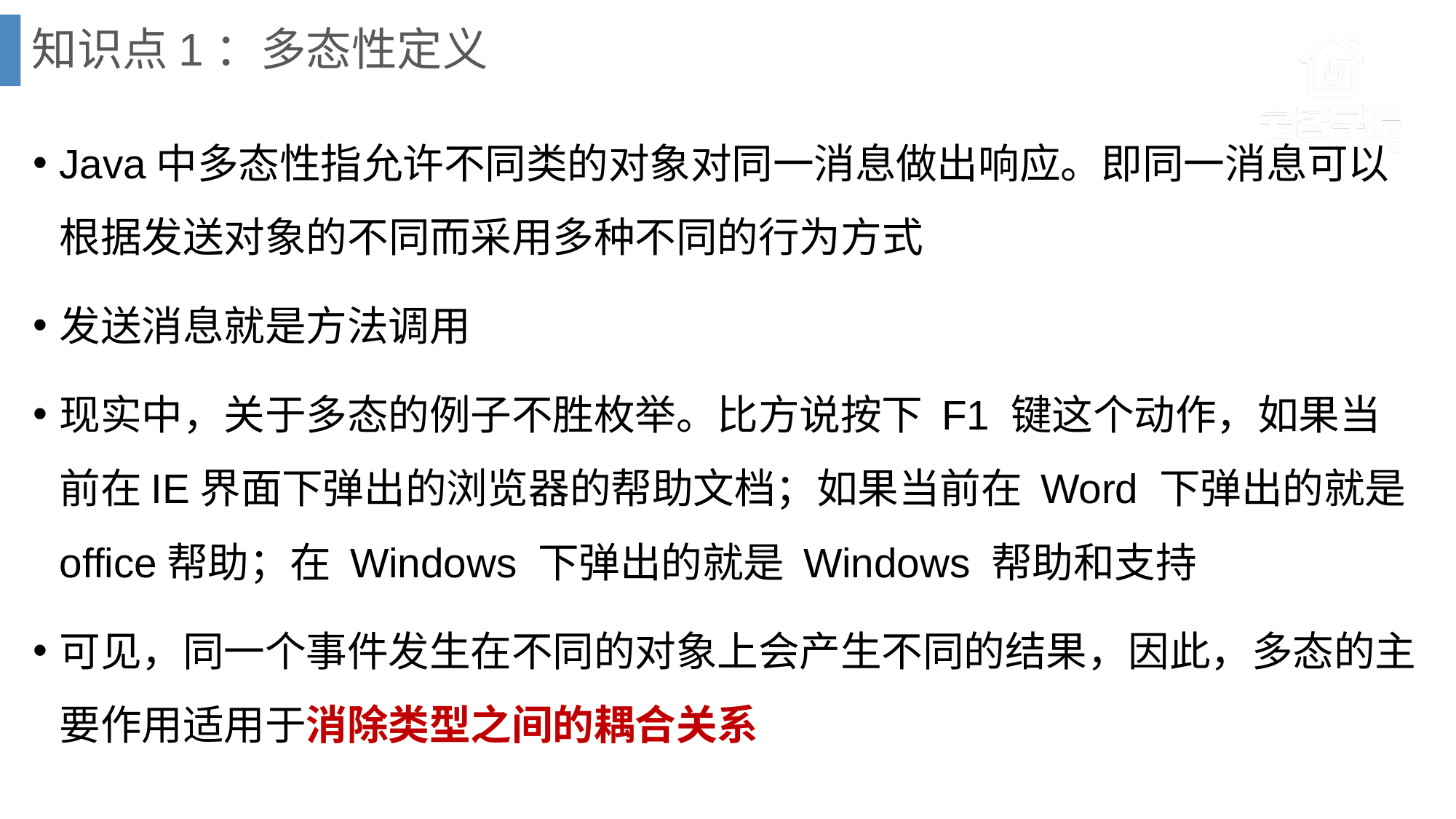

# 知识点1：多态性定义
Java中多态性指允许不同类的对象对同一消息做出响应。即同一消息可以根据发送对象的不同而采用多种不同的行为方式
发送消息就是方法调用
现实中，关于多态的例子不胜枚举。比方说按下 F1 键这个动作，如果当前在IE界面下弹出的浏览器的帮助文档；如果当前在 Word 下弹出的就是 office帮助；在 Windows 下弹出的就是 Windows 帮助和支持
可见，同一个事件发生在不同的对象上会产生不同的结果，因此，多态的主要作用适用于消除类型之间的耦合关系